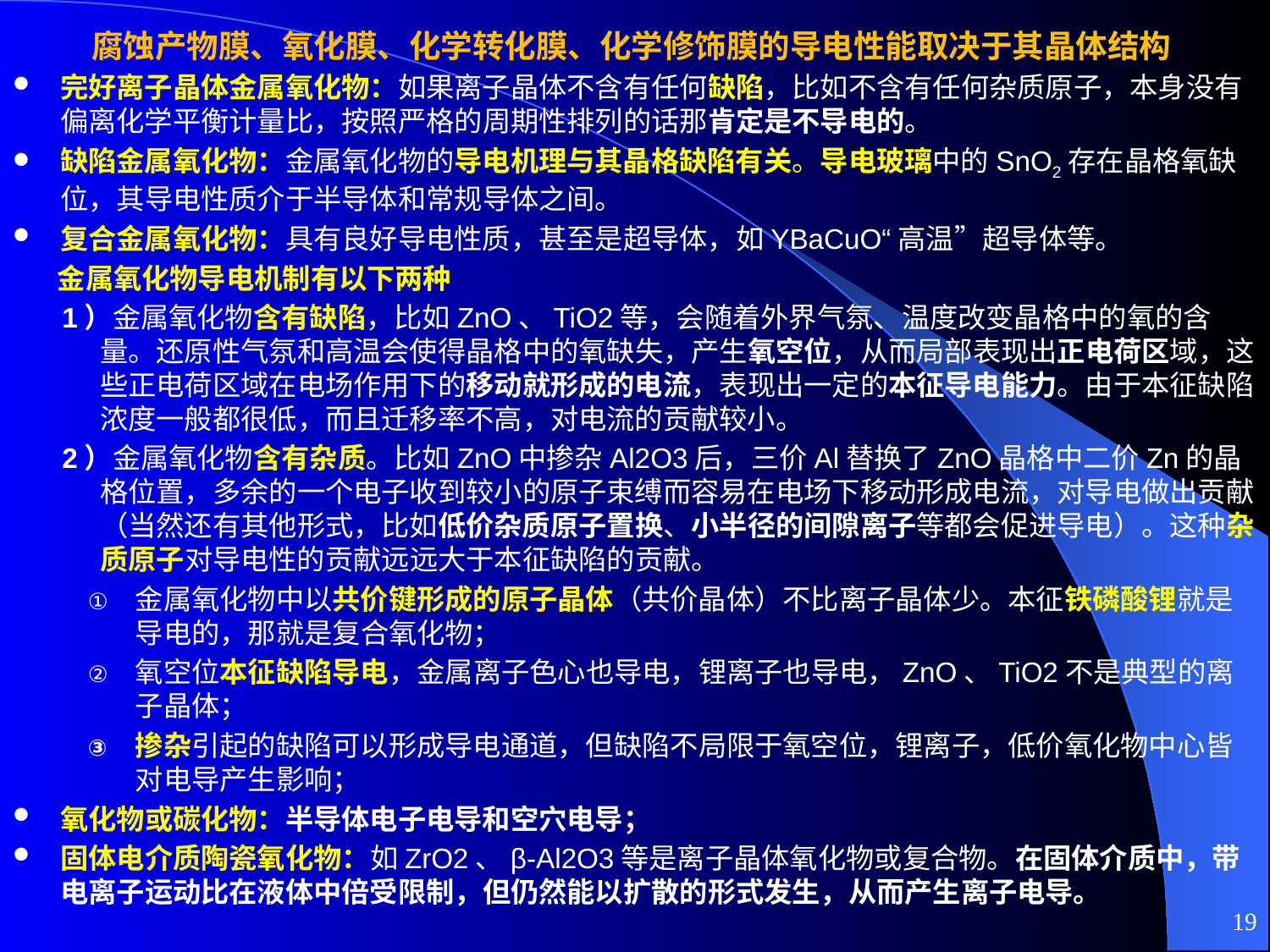

腐蚀产物膜、氧化膜、化学转化膜、化学修饰膜的导电性能取决于其晶体结构
完好离子晶体金属氧化物：如果离子晶体不含有任何缺陷，比如不含有任何杂质原子，本身没有偏离化学平衡计量比，按照严格的周期性排列的话那肯定是不导电的。
缺陷金属氧化物：金属氧化物的导电机理与其晶格缺陷有关。导电玻璃中的SnO2存在晶格氧缺位，其导电性质介于半导体和常规导体之间。
复合金属氧化物：具有良好导电性质，甚至是超导体，如YBaCuO“高温”超导体等。
      金属氧化物导电机制有以下两种
1）金属氧化物含有缺陷，比如ZnO、TiO2等，会随着外界气氛、温度改变晶格中的氧的含量。还原性气氛和高温会使得晶格中的氧缺失，产生氧空位，从而局部表现出正电荷区域，这些正电荷区域在电场作用下的移动就形成的电流，表现出一定的本征导电能力。由于本征缺陷浓度一般都很低，而且迁移率不高，对电流的贡献较小。
2）金属氧化物含有杂质。比如ZnO中掺杂Al2O3后，三价Al替换了ZnO晶格中二价Zn的晶格位置，多余的一个电子收到较小的原子束缚而容易在电场下移动形成电流，对导电做出贡献（当然还有其他形式，比如低价杂质原子置换、小半径的间隙离子等都会促进导电）。这种杂质原子对导电性的贡献远远大于本征缺陷的贡献。
金属氧化物中以共价键形成的原子晶体（共价晶体）不比离子晶体少。本征铁磷酸锂就是导电的，那就是复合氧化物；
氧空位本征缺陷导电，金属离子色心也导电，锂离子也导电，ZnO、TiO2不是典型的离子晶体；
掺杂引起的缺陷可以形成导电通道，但缺陷不局限于氧空位，锂离子，低价氧化物中心皆对电导产生影响；
氧化物或碳化物：半导体电子电导和空穴电导；
固体电介质陶瓷氧化物：如ZrO2、β-Al2O3等是离子晶体氧化物或复合物。在固体介质中，带电离子运动比在液体中倍受限制，但仍然能以扩散的形式发生，从而产生离子电导。
19